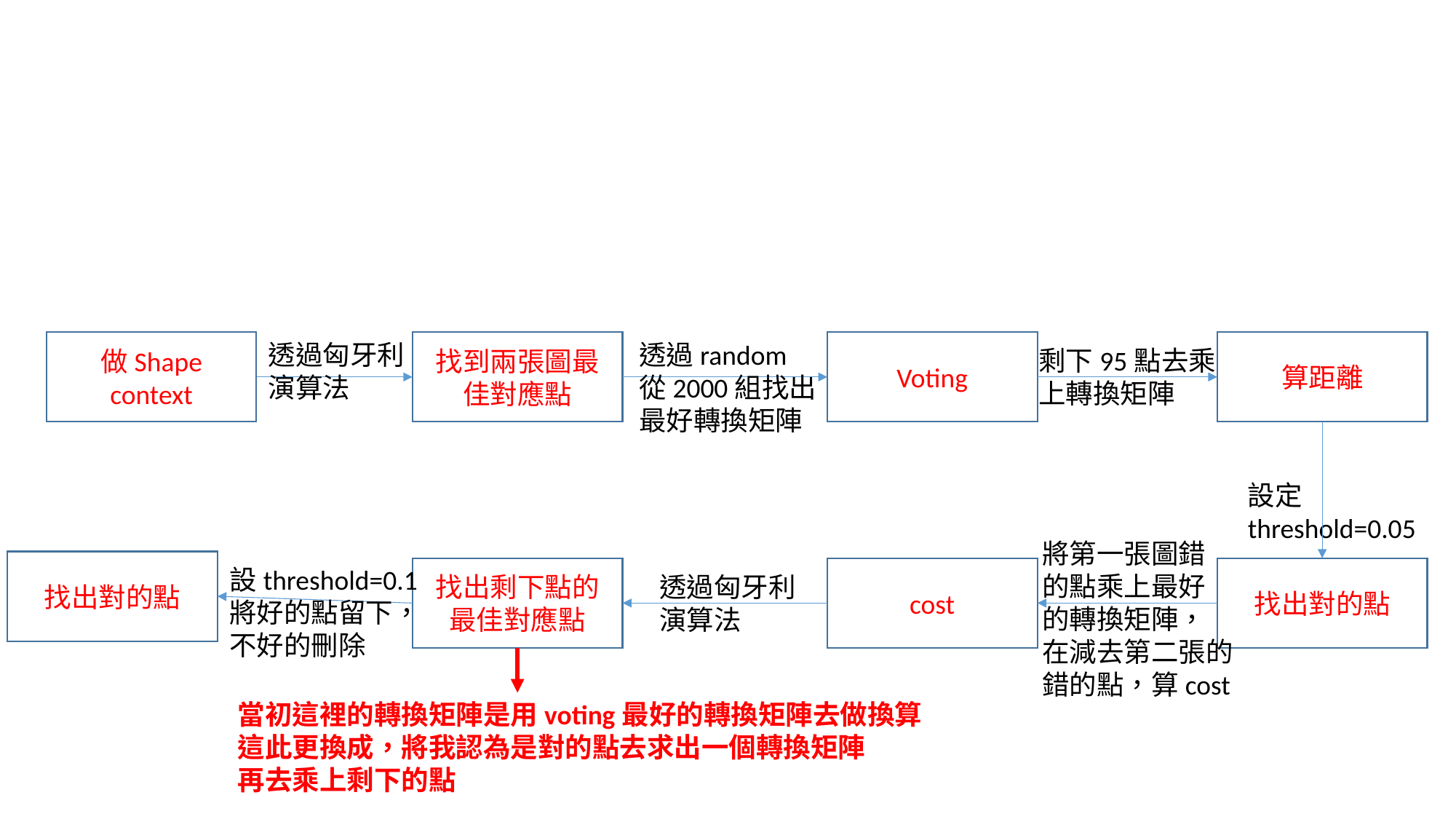

#
透過random
從2000組找出
最好轉換矩陣
Voting
算距離
做Shape context
透過匈牙利
演算法
找到兩張圖最佳對應點
剩下95點去乘
上轉換矩陣
設定threshold=0.05
將第一張圖錯
的點乘上最好
的轉換矩陣，
在減去第二張的
錯的點，算cost
找出對的點
設threshold=0.1
將好的點留下，不好的刪除
找出剩下點的最佳對應點
cost
找出對的點
透過匈牙利
演算法
當初這裡的轉換矩陣是用voting最好的轉換矩陣去做換算
這此更換成，將我認為是對的點去求出一個轉換矩陣
再去乘上剩下的點